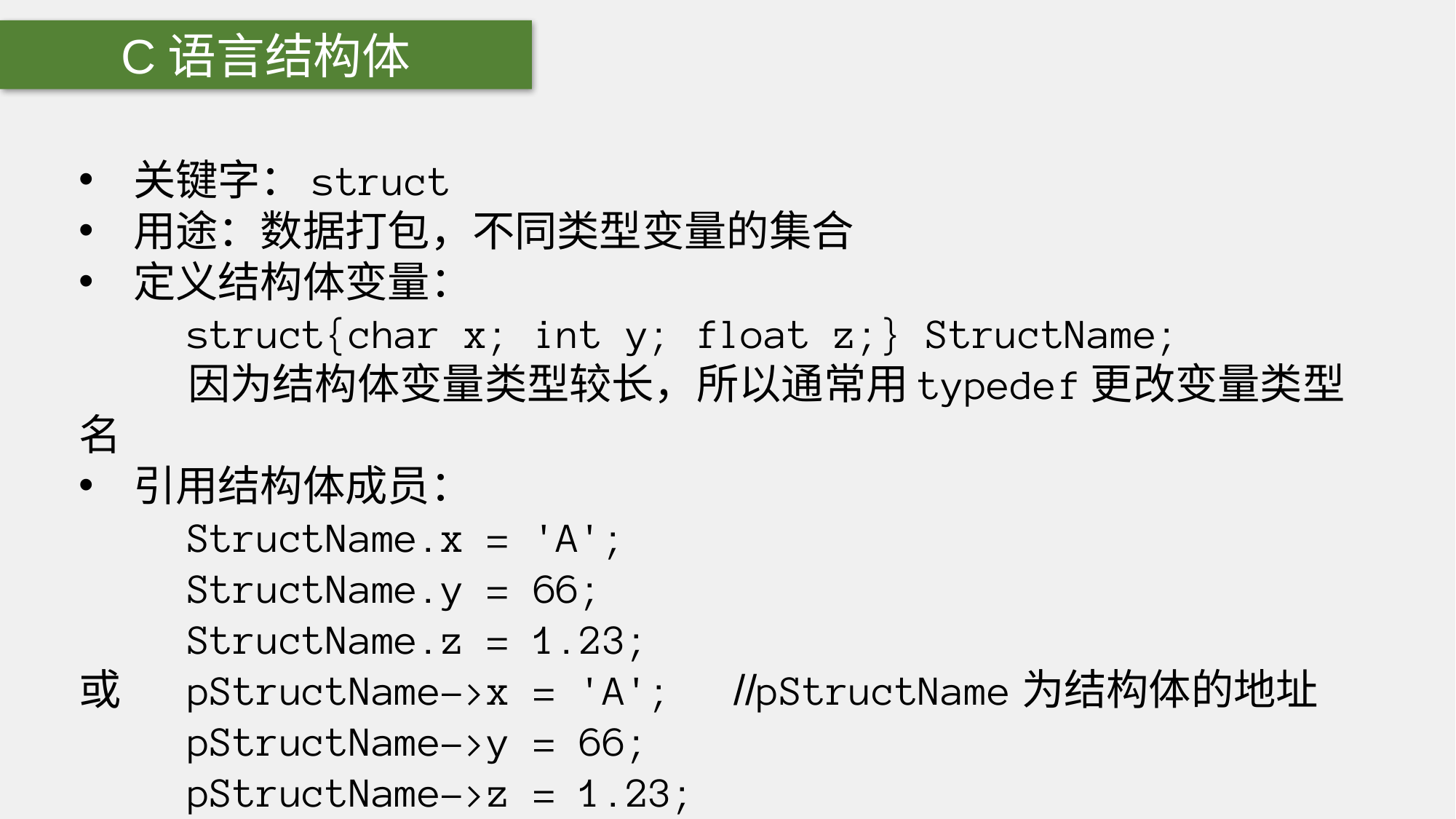

C语言结构体
关键字：struct
用途：数据打包，不同类型变量的集合
定义结构体变量：
	struct{char x; int y; float z;} StructName;
	因为结构体变量类型较长，所以通常用typedef更改变量类型名
引用结构体成员：
	StructName.x = 'A';
	StructName.y = 66;
	StructName.z = 1.23;
或	pStructName->x = 'A';	//pStructName为结构体的地址	pStructName->y = 66;
	pStructName->z = 1.23;